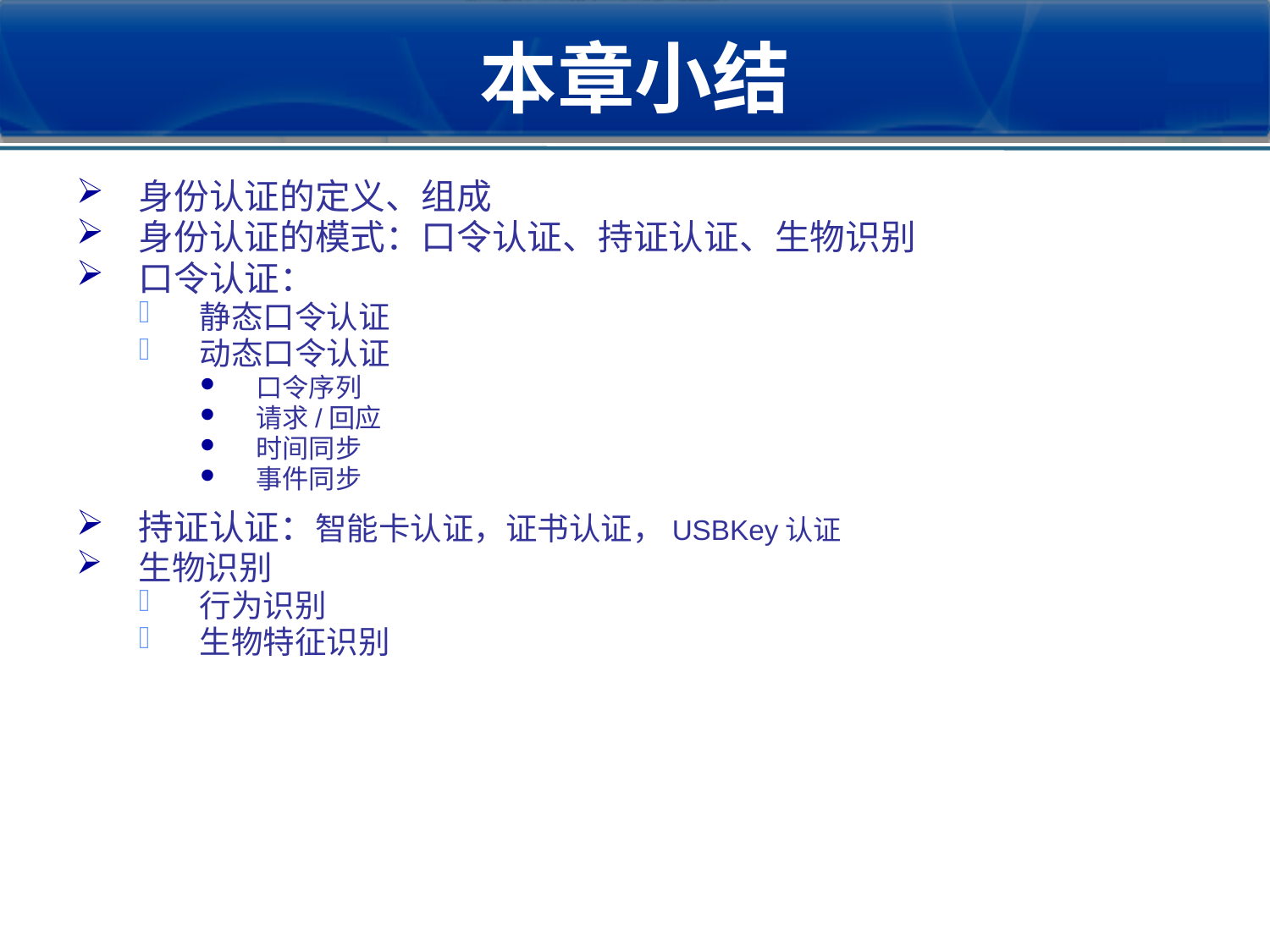

# 本章小结
身份认证的定义、组成
身份认证的模式：口令认证、持证认证、生物识别
口令认证：
静态口令认证
动态口令认证
口令序列
请求/回应
时间同步
事件同步
持证认证：智能卡认证，证书认证，USBKey认证
生物识别
行为识别
生物特征识别